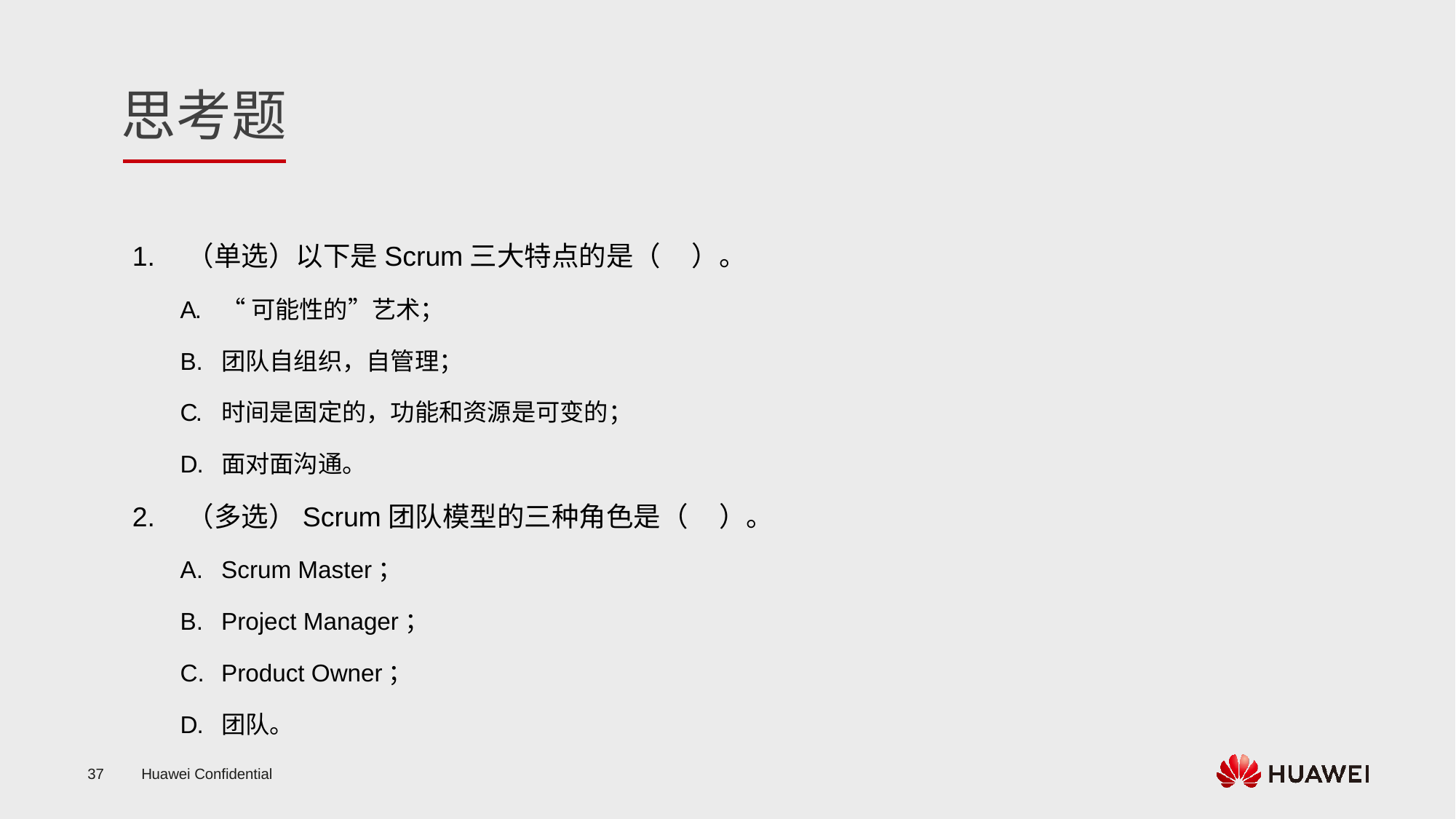

（单选）以下是Scrum三大特点的是（     ）。
“可能性的”艺术；
团队自组织，自管理；
时间是固定的，功能和资源是可变的；
面对面沟通。
（多选）Scrum团队模型的三种角色是（     ）。
Scrum Master；
Project Manager；
Product Owner；
团队。